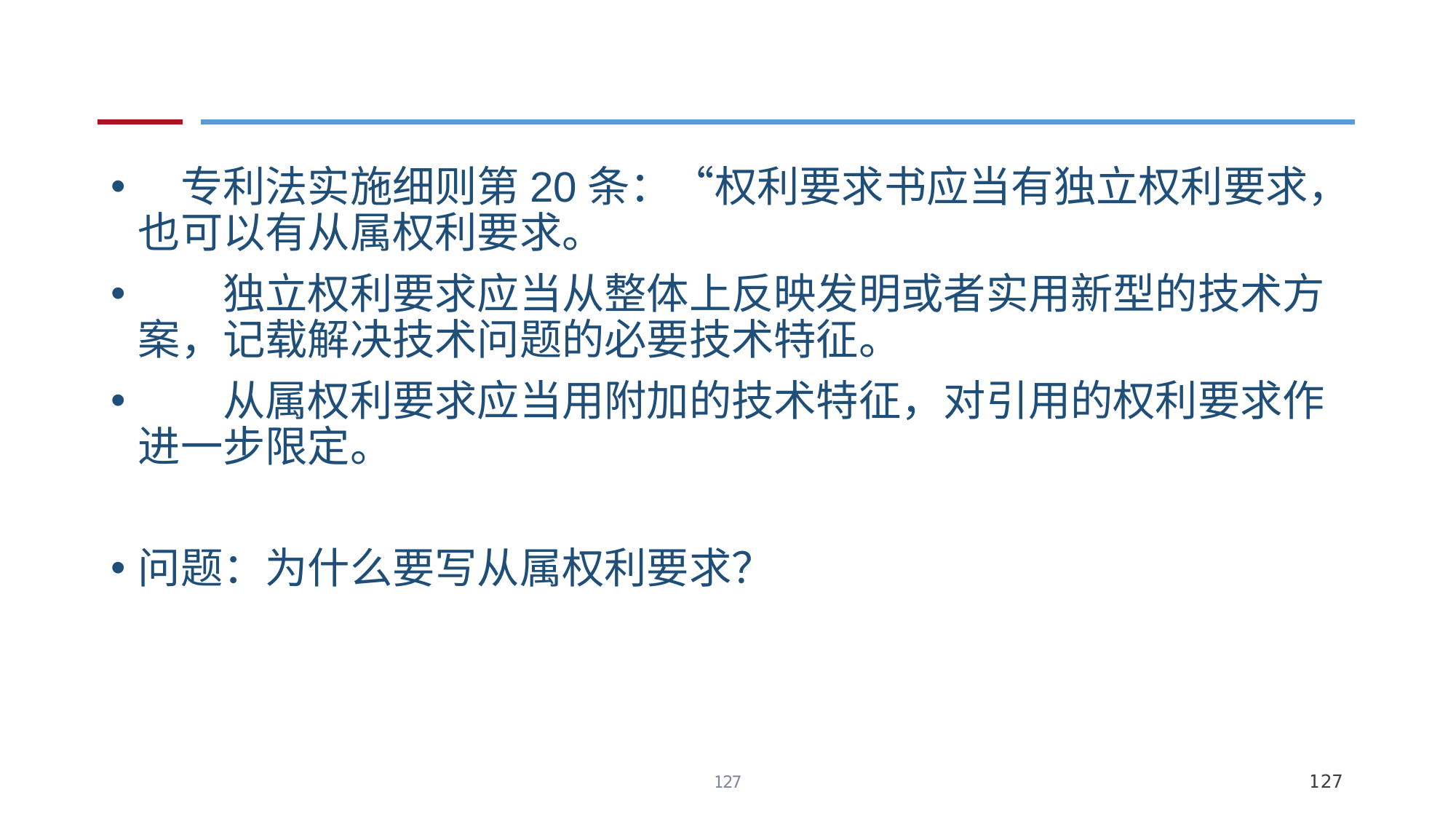

#
　专利法实施细则第20条：“权利要求书应当有独立权利要求，也可以有从属权利要求。
　　独立权利要求应当从整体上反映发明或者实用新型的技术方案，记载解决技术问题的必要技术特征。
　　从属权利要求应当用附加的技术特征，对引用的权利要求作进一步限定。

问题：为什么要写从属权利要求？

127
127